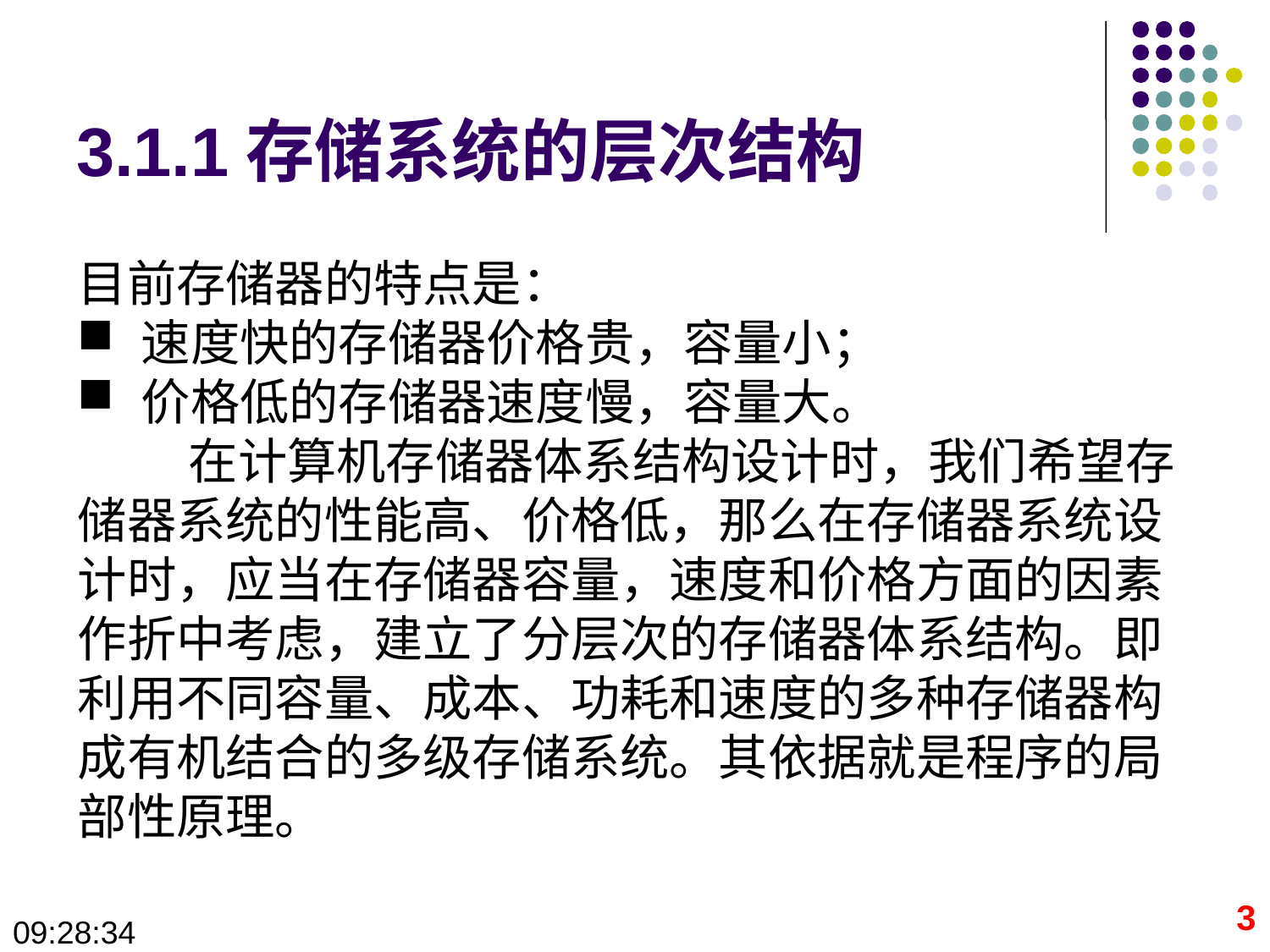

# 3.1.1存储系统的层次结构
目前存储器的特点是：
速度快的存储器价格贵，容量小；
价格低的存储器速度慢，容量大。
         在计算机存储器体系结构设计时，我们希望存储器系统的性能高、价格低，那么在存储器系统设计时，应当在存储器容量，速度和价格方面的因素作折中考虑，建立了分层次的存储器体系结构。即利用不同容量、成本、功耗和速度的多种存储器构成有机结合的多级存储系统。其依据就是程序的局部性原理。
3
09:28:34